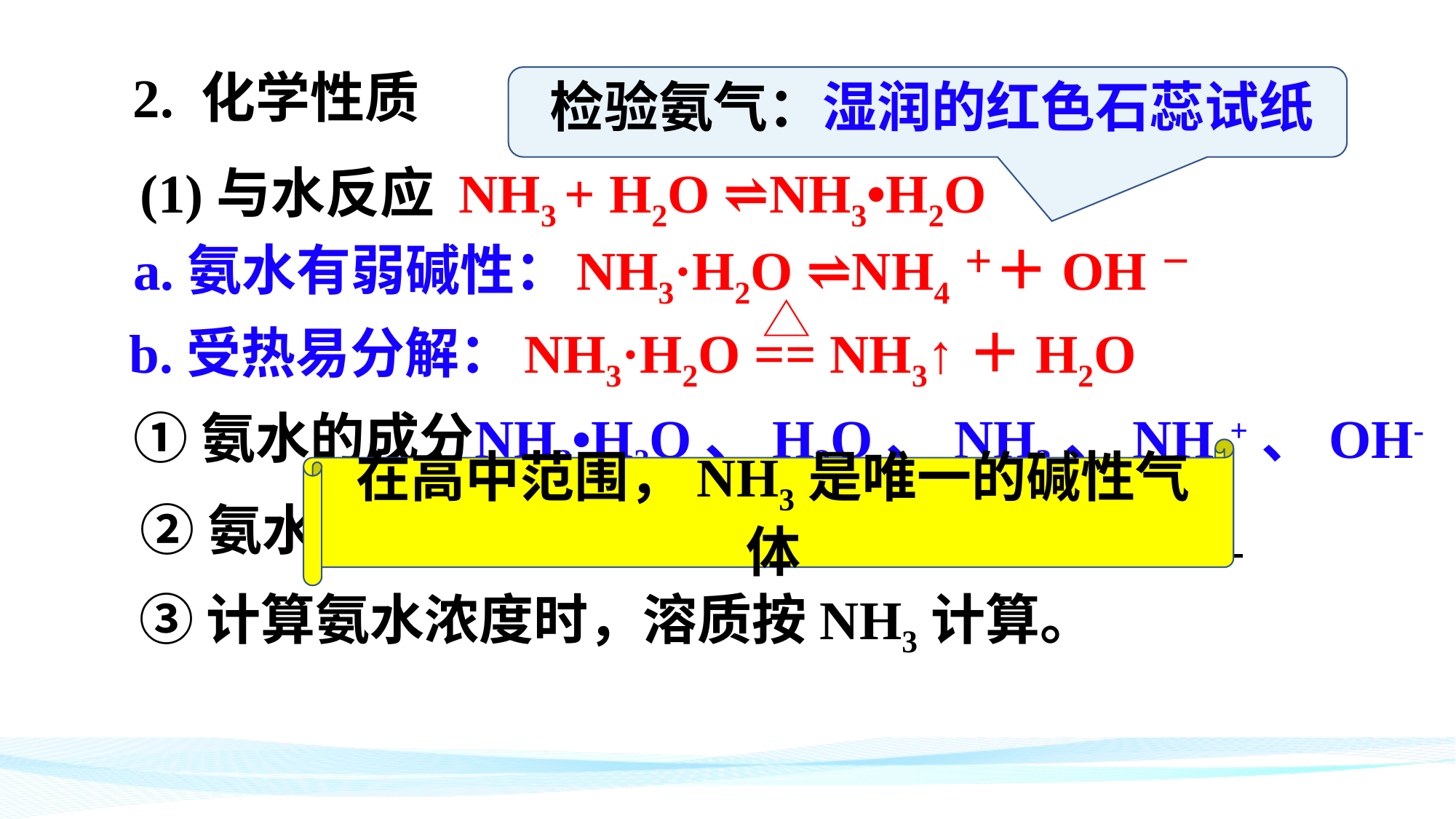

2. 化学性质

检验氨气：湿润的红色石蕊试纸
(1)与水反应
NH3 + H2O ⇌NH3•H2O
a.氨水有弱碱性：
NH3·H2O ⇌NH4＋＋OH－

NH3·H2O == NH3↑＋H2O
b.受热易分解：
①氨水的成分
NH3•H2O、H2O、NH3、NH4+、OH-、H+
在高中范围，NH3是唯一的碱性气体
②氨水的密度比水小，c越大，ρ越小。
③计算氨水浓度时，溶质按NH3计算。